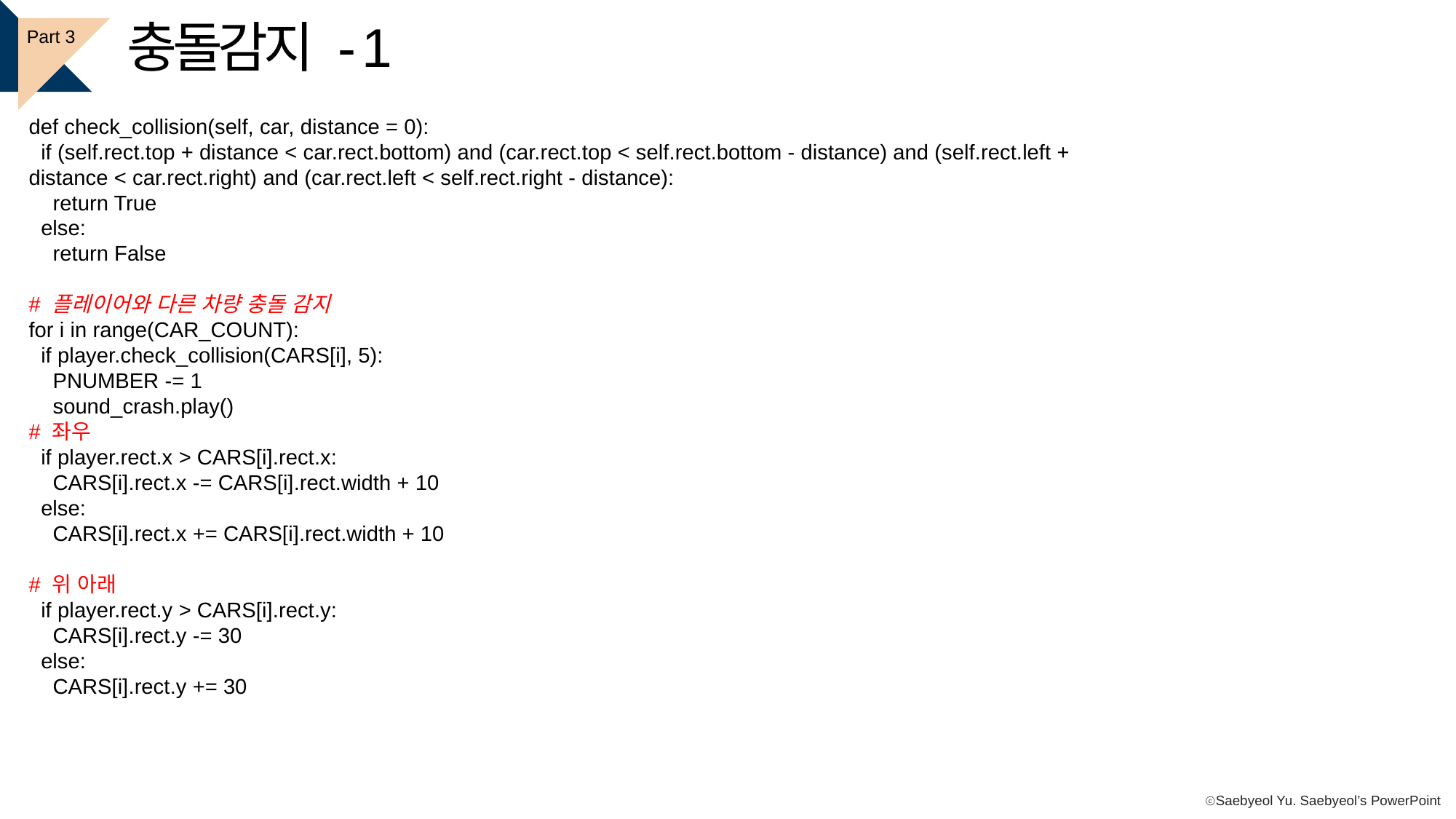

충돌감지 - 1

Part 3
def check_collision(self, car, distance = 0):
  if (self.rect.top + distance < car.rect.bottom) and (car.rect.top < self.rect.bottom - distance) and (self.rect.left + distance < car.rect.right) and (car.rect.left < self.rect.right - distance):
    return True
  else:
    return False

# 플레이어와 다른 차량 충돌 감지
for i in range(CAR_COUNT):
  if player.check_collision(CARS[i], 5):
    PNUMBER -= 1
    sound_crash.play()
# 좌우
  if player.rect.x > CARS[i].rect.x:
    CARS[i].rect.x -= CARS[i].rect.width + 10
  else:
    CARS[i].rect.x += CARS[i].rect.width + 10

# 위 아래
  if player.rect.y > CARS[i].rect.y:
    CARS[i].rect.y -= 30
  else:
    CARS[i].rect.y += 30